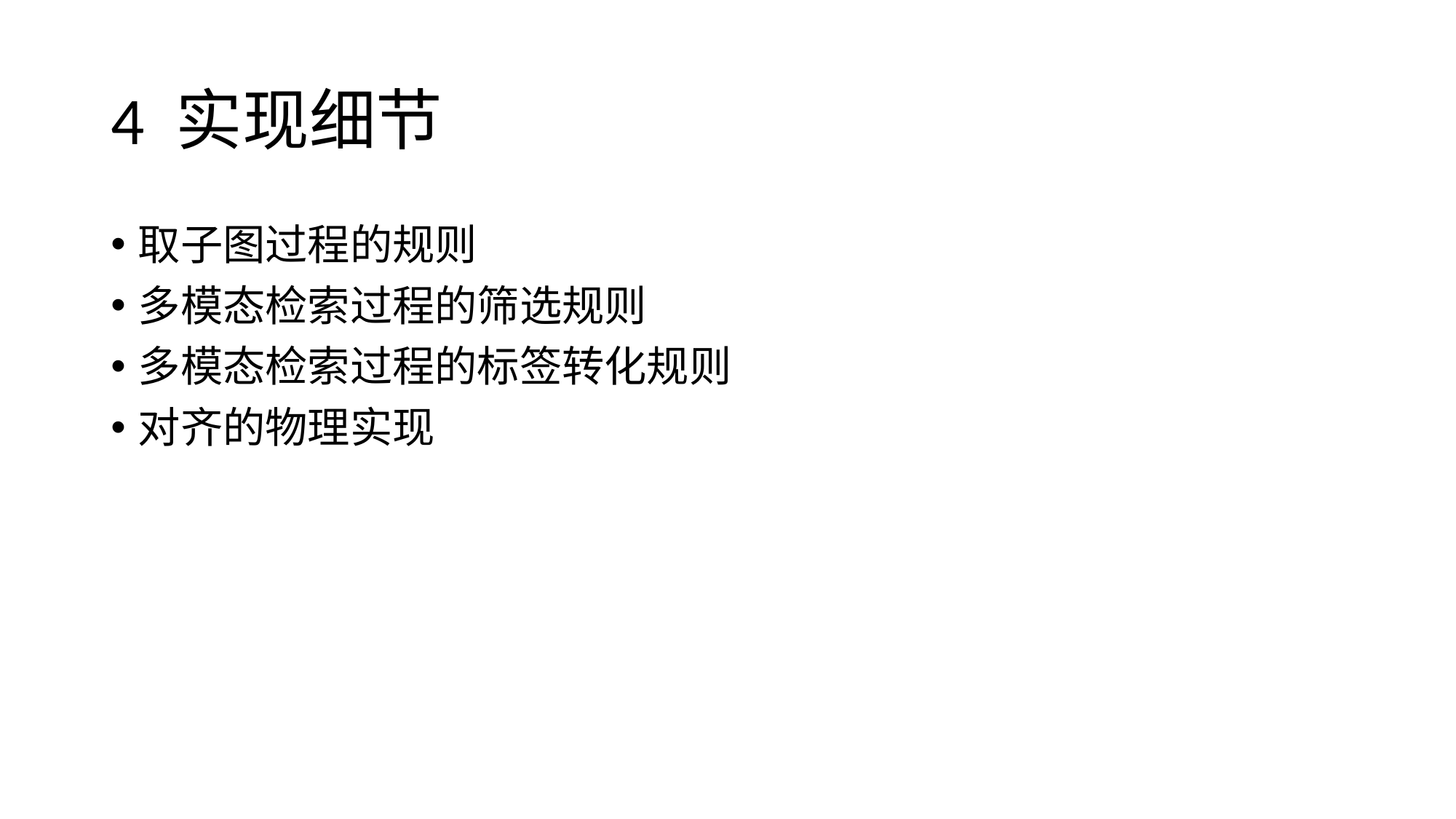

# 4 实现细节
取子图过程的规则
多模态检索过程的筛选规则
多模态检索过程的标签转化规则
对齐的物理实现